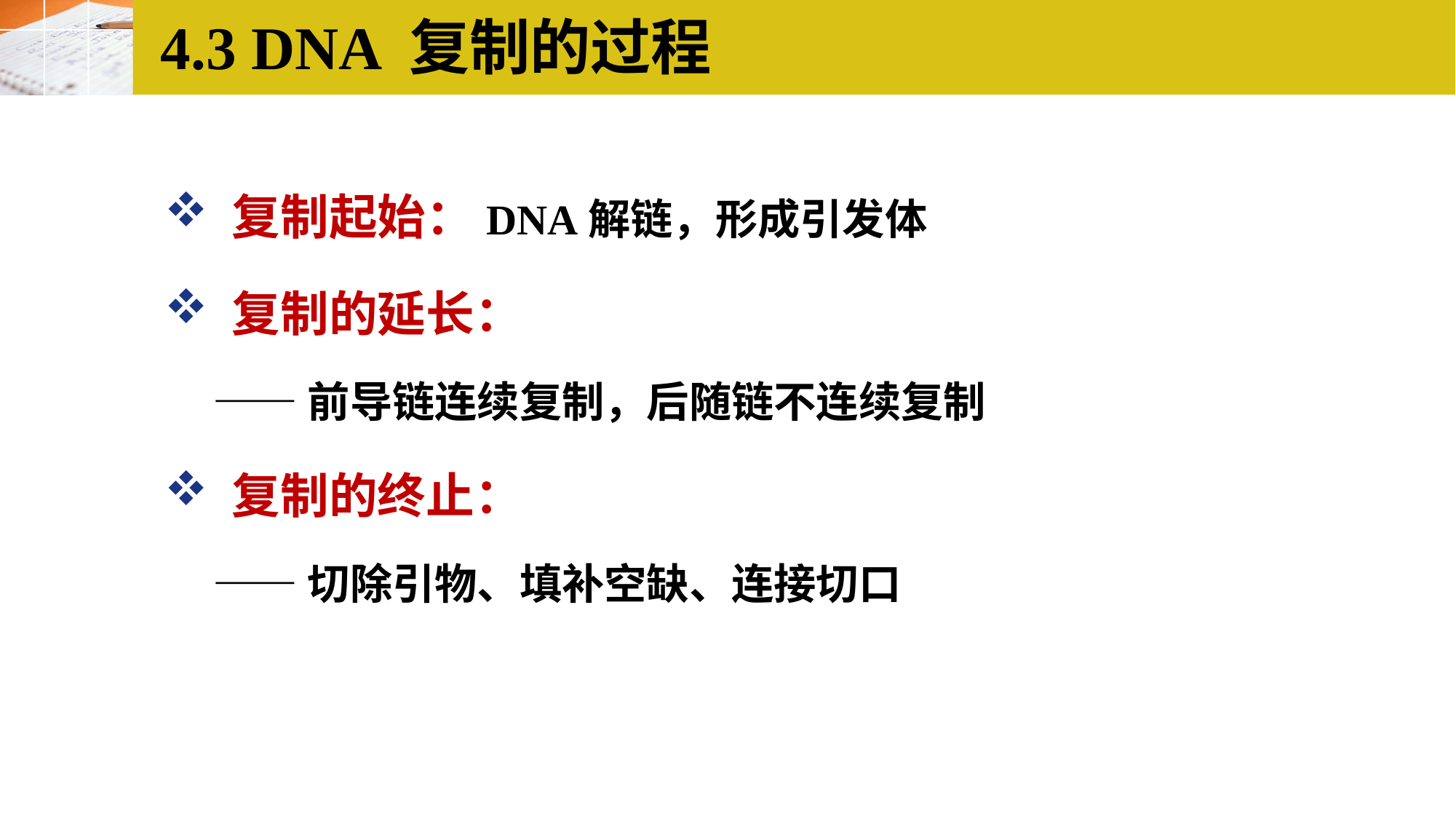

4.3 DNA 复制的过程
 复制起始：DNA解链，形成引发体
 复制的延长：
——前导链连续复制，后随链不连续复制
 复制的终止：
——切除引物、填补空缺、连接切口